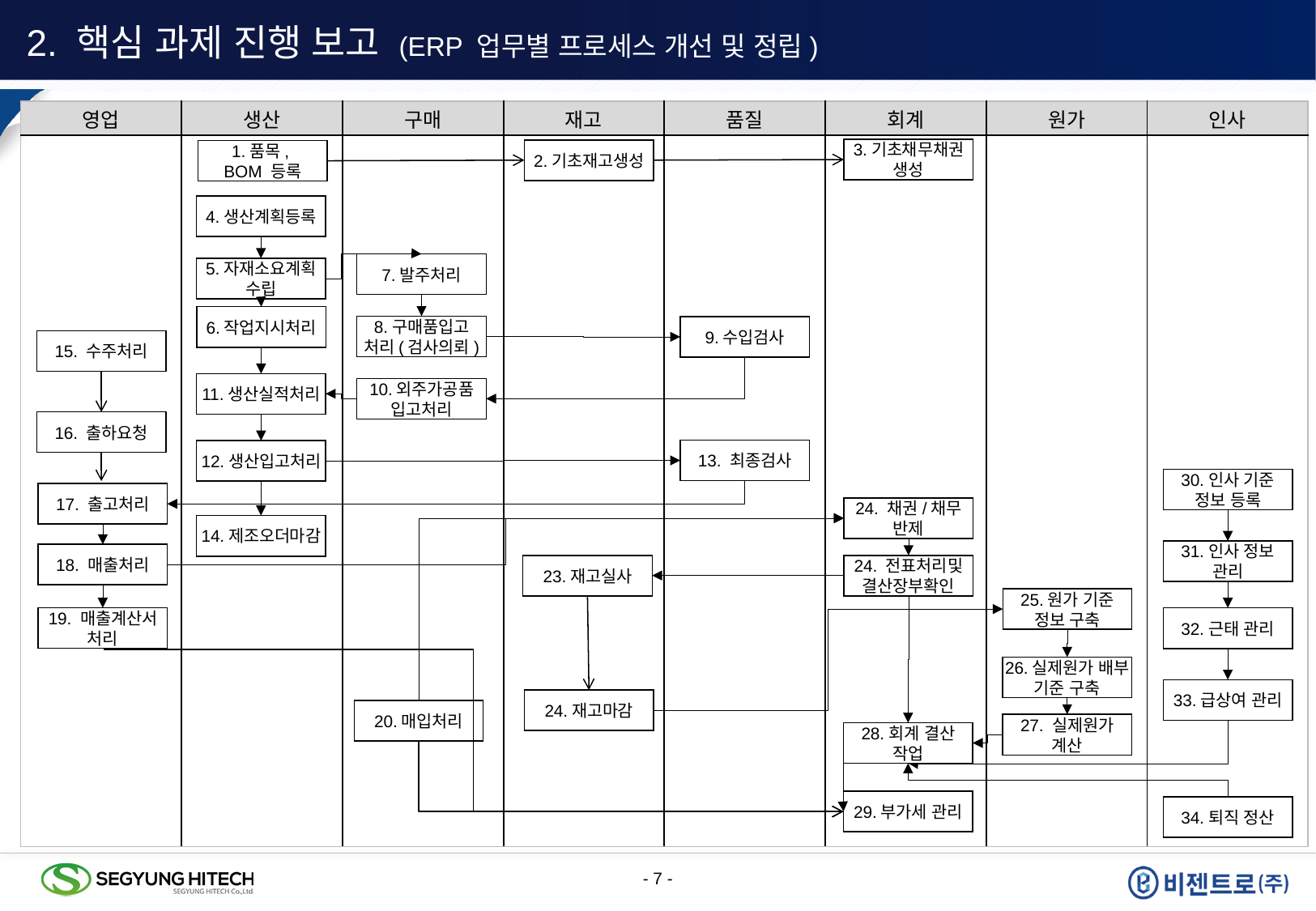

2. 핵심 과제 진행 보고 (ERP 업무별 프로세스 개선 및 정립)
| 영업 | 생산 | 구매 | 재고 | 품질 | 회계 | 원가 | 인사 |
| --- | --- | --- | --- | --- | --- | --- | --- |
|  |  |  |  |  |  |  |  |
3.기초채무채권 생성
2.기초재고생성
1.품목,
BOM 등록
4.생산계획등록
7.발주처리
5.자재소요계획 수립
6.작업지시처리
8.구매품입고
처리(검사의뢰)
9.수입검사
15. 수주처리
11.생산실적처리
10.외주가공품
입고처리
16. 출하요청
13. 최종검사
12.생산입고처리
30.인사 기준 정보 등록
17. 출고처리
24. 채권/채무 반제
14.제조오더마감
31.인사 정보 관리
18. 매출처리
23.재고실사
24. 전표처리및 결산장부확인
25.원가 기준 정보 구축
19. 매출계산서 처리
32.근태 관리
26.실제원가 배부 기준 구축
33.급상여 관리
24.재고마감
20.매입처리
27. 실제원가 계산
28.회계 결산 작업
29.부가세 관리
34.퇴직 정산